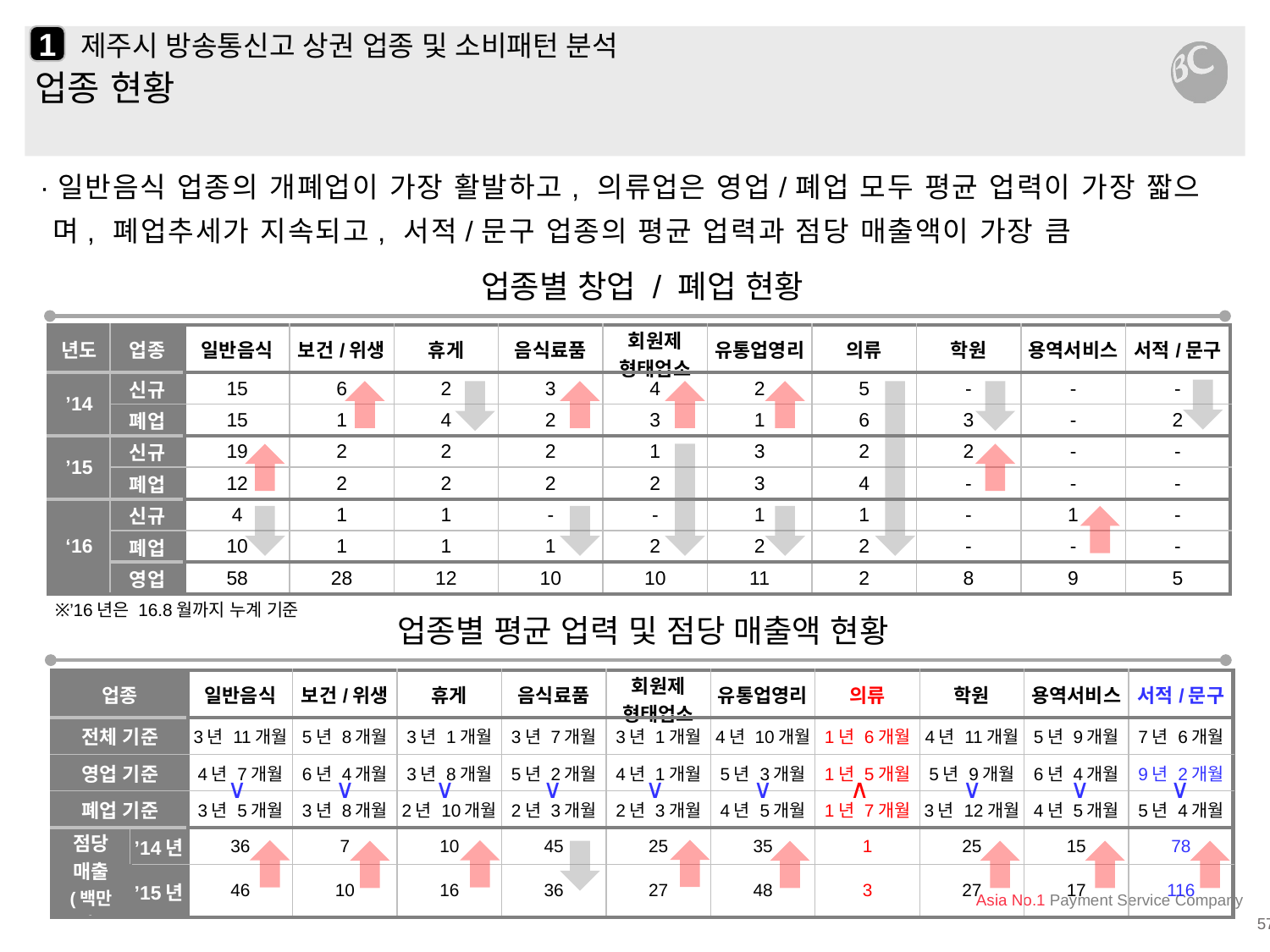

1
# 제주시 방송통신고 상권 업종 및 소비패턴 분석
업종 현황
·일반음식 업종의 개폐업이 가장 활발하고, 의류업은 영업/폐업 모두 평균 업력이 가장 짧으며, 폐업추세가 지속되고, 서적/문구 업종의 평균 업력과 점당 매출액이 가장 큼
업종별 창업 / 폐업 현황
| 년도 | 업종 | 일반음식 | 보건/위생 | 휴게 | 음식료품 | 회원제 형태업소 | 유통업영리 | 의류 | 학원 | 용역서비스 | 서적/문구 |
| --- | --- | --- | --- | --- | --- | --- | --- | --- | --- | --- | --- |
| ’14 | 신규 | 15 | 6 | 2 | 3 | 4 | 2 | 5 | - | - | - |
|  | 폐업 | 15 | 1 | 4 | 2 | 3 | 1 | 6 | 3 | - | 2 |
| ’15 | 신규 | 19 | 2 | 2 | 2 | 1 | 3 | 2 | 2 | - | - |
|  | 폐업 | 12 | 2 | 2 | 2 | 2 | 3 | 4 | - | - | - |
| ‘16 | 신규 | 4 | 1 | 1 | - | - | 1 | 1 | - | 1 | - |
|  | 폐업 | 10 | 1 | 1 | 1 | 2 | 2 | 2 | - | - | - |
|  | 영업 | 58 | 28 | 12 | 10 | 10 | 11 | 2 | 8 | 9 | 5 |

※’16년은 16.8월까지 누계 기준
업종별 평균 업력 및 점당 매출액 현황
| 업종 |  | 일반음식 | 보건/위생 | 휴게 | 음식료품 | 회원제 형태업소 | 유통업영리 | 의류 | 학원 | 용역서비스 | 서적/문구 |
| --- | --- | --- | --- | --- | --- | --- | --- | --- | --- | --- | --- |
| 전체 기준 |  | 3년 11개월 | 5년 8개월 | 3년 1개월 | 3년 7개월 | 3년 1개월 | 4년 10개월 | 1년 6개월 | 4년 11개월 | 5년 9개월 | 7년 6개월 |
| 영업 기준 |  | 4년 7개월 | 6년 4개월 | 3년 8개월 | 5년 2개월 | 4년 1개월 | 5년 3개월 | 1년 5개월 | 5년 9개월 | 6년 4개월 | 9년 2개월 |
| 폐업 기준 |  | 3년 5개월 | 3년 8개월 | 2년 10개월 | 2년 3개월 | 2년 3개월 | 4년 5개월 | 1년 7개월 | 3년 12개월 | 4년 5개월 | 5년 4개월 |
| 점당 매출 (백만원) | ’14년 | 36 | 7 | 10 | 45 | 25 | 35 | 1 | 25 | 15 | 78 |
|  | ’15년 | 46 | 10 | 16 | 36 | 27 | 48 | 3 | 27 | 17 | 116 |
∨
∨
∨
∨
∨
∨
∧
∨
∨
∨